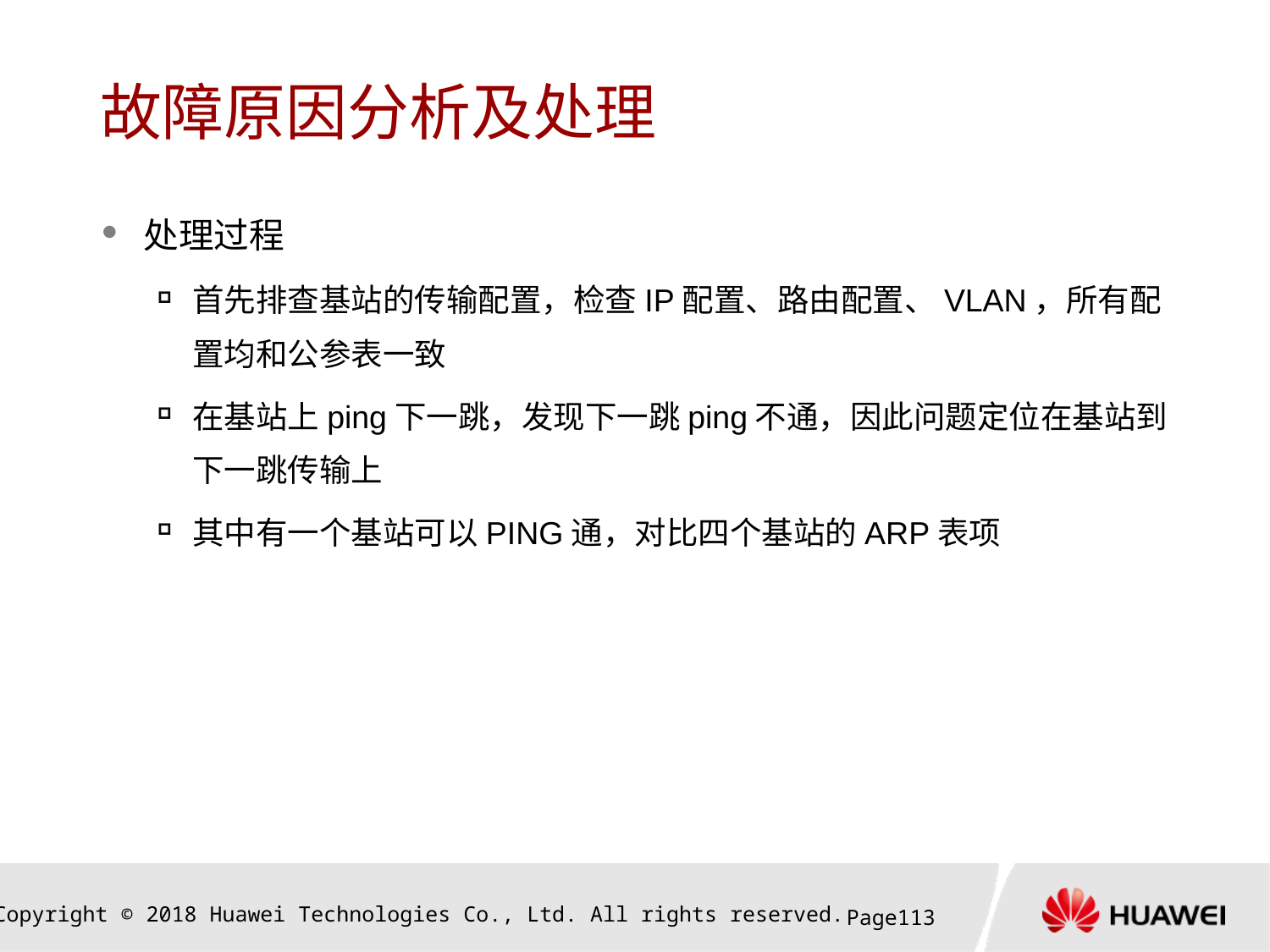

# 故障原因分析及处理
处理过程
首先排查基站的传输配置，检查IP配置、路由配置、VLAN，所有配置均和公参表一致
在基站上ping下一跳，发现下一跳ping不通，因此问题定位在基站到下一跳传输上
其中有一个基站可以PING通，对比四个基站的ARP表项
Page113